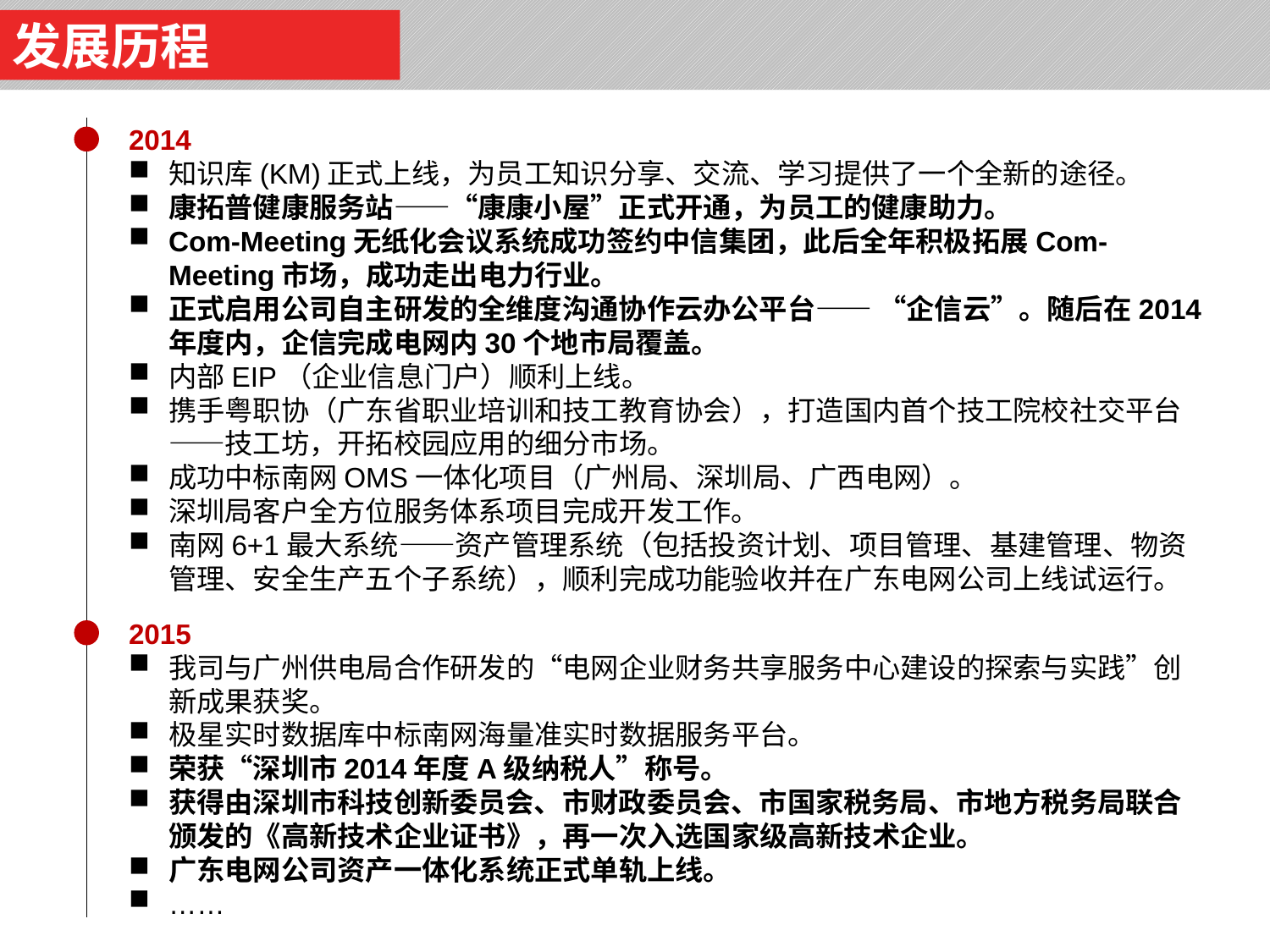

发展历程
2014
知识库(KM)正式上线，为员工知识分享、交流、学习提供了一个全新的途径。
康拓普健康服务站——“康康小屋”正式开通，为员工的健康助力。
Com-Meeting无纸化会议系统成功签约中信集团，此后全年积极拓展Com-Meeting市场，成功走出电力行业。
正式启用公司自主研发的全维度沟通协作云办公平台—— “企信云”。随后在2014年度内，企信完成电网内30个地市局覆盖。
内部EIP（企业信息门户）顺利上线。
携手粤职协（广东省职业培训和技工教育协会），打造国内首个技工院校社交平台——技工坊，开拓校园应用的细分市场。
成功中标南网OMS一体化项目（广州局、深圳局、广西电网）。
深圳局客户全方位服务体系项目完成开发工作。
南网6+1最大系统——资产管理系统（包括投资计划、项目管理、基建管理、物资管理、安全生产五个子系统），顺利完成功能验收并在广东电网公司上线试运行。

2015
我司与广州供电局合作研发的“电网企业财务共享服务中心建设的探索与实践”创新成果获奖。
极星实时数据库中标南网海量准实时数据服务平台。
荣获“深圳市2014年度A级纳税人”称号。
获得由深圳市科技创新委员会、市财政委员会、市国家税务局、市地方税务局联合颁发的《高新技术企业证书》，再一次入选国家级高新技术企业。
广东电网公司资产一体化系统正式单轨上线。
……